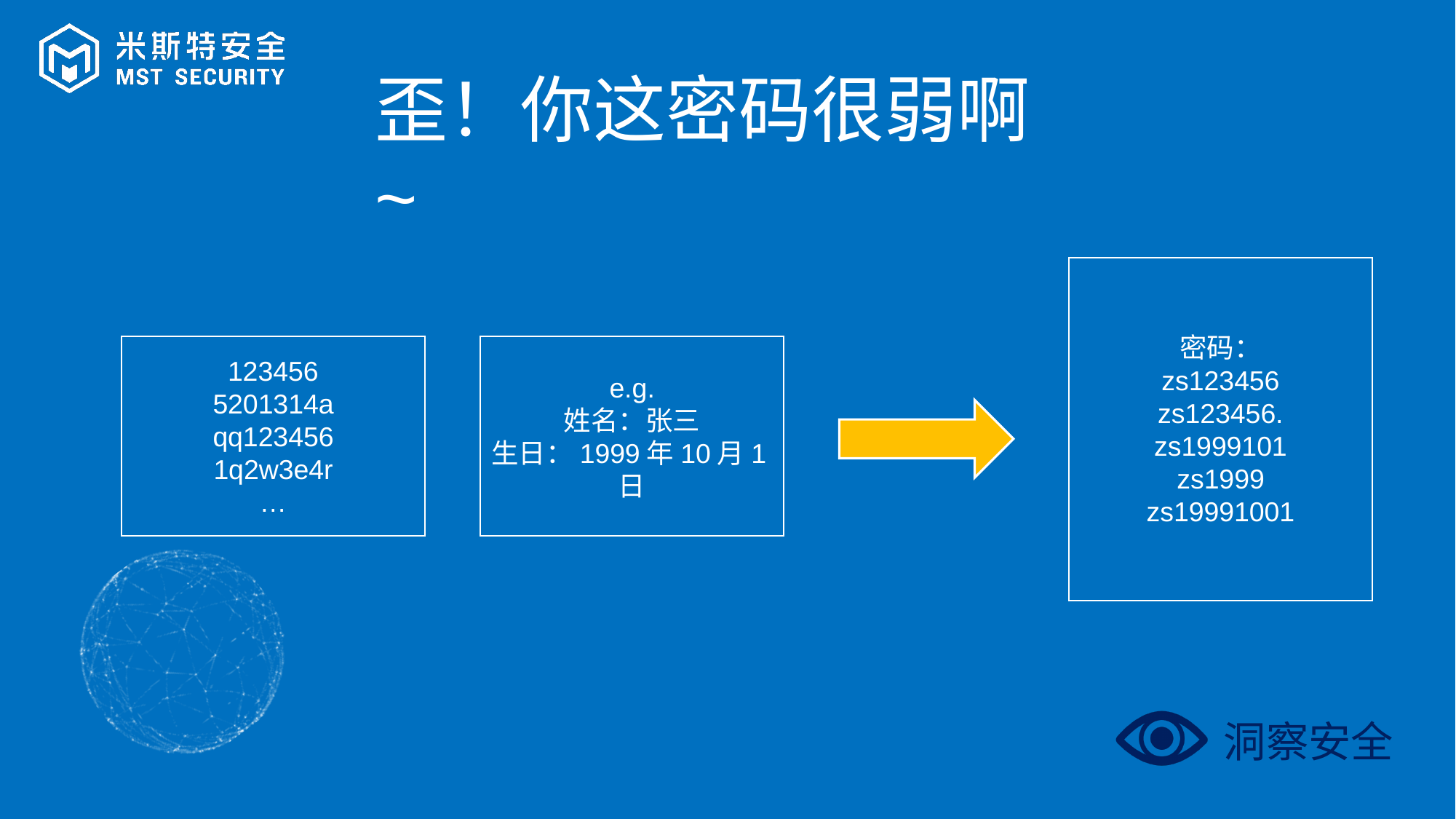

歪！你这密码很弱啊~
密码：
zs123456
zs123456.
zs1999101
zs1999
zs19991001
123456
5201314a
qq123456
1q2w3e4r
…
e.g.
姓名：张三
生日：1999年10月1日